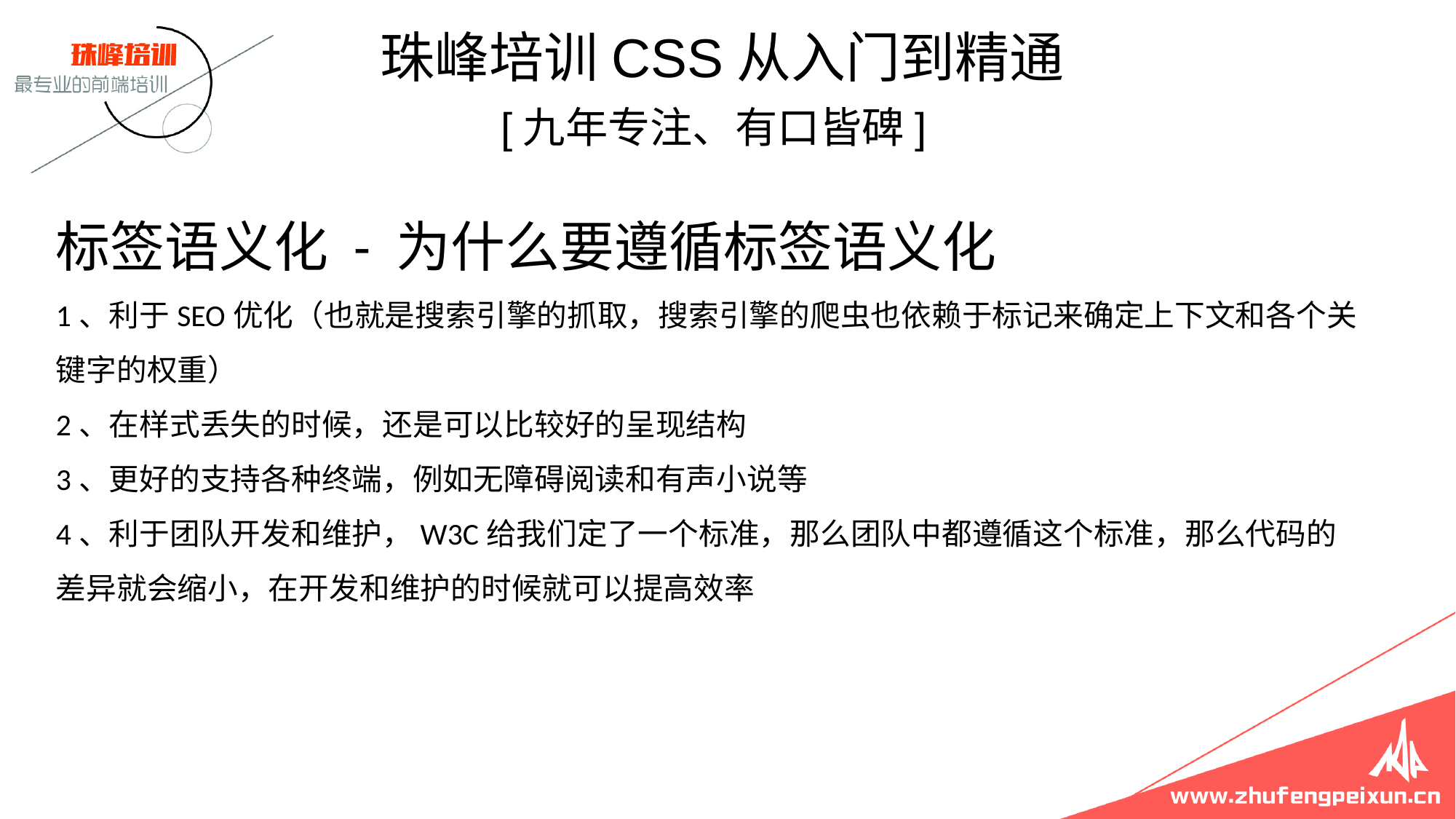

珠峰培训CSS从入门到精通
        [九年专注、有口皆碑]
# 标签语义化 - 为什么要遵循标签语义化 1、利于SEO优化（也就是搜索引擎的抓取，搜索引擎的爬虫也依赖于标记来确定上下文和各个关键字的权重） 2、在样式丢失的时候，还是可以比较好的呈现结构 3、更好的支持各种终端，例如无障碍阅读和有声小说等 4、利于团队开发和维护，W3C给我们定了一个标准，那么团队中都遵循这个标准，那么代码的差异就会缩小，在开发和维护的时候就可以提高效率